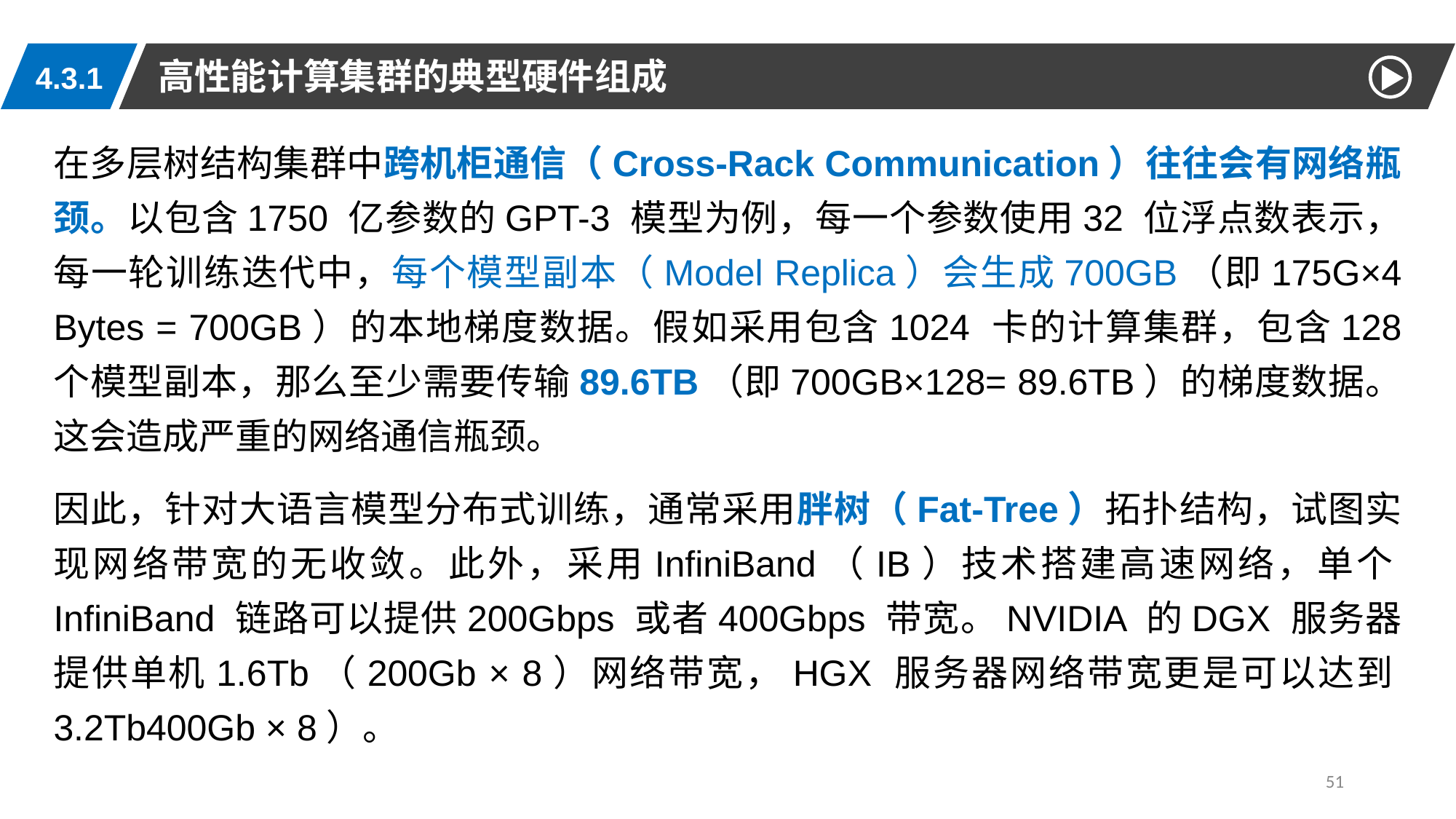

高性能计算集群的典型硬件组成
4.3.1

在多层树结构集群中跨机柜通信（Cross-Rack Communication）往往会有网络瓶颈。以包含1750 亿参数的GPT-3 模型为例，每一个参数使用32 位浮点数表示，每一轮训练迭代中，每个模型副本（Model Replica）会生成700GB（即175G×4 Bytes = 700GB）的本地梯度数据。假如采用包含1024 卡的计算集群，包含128 个模型副本，那么至少需要传输89.6TB（即700GB×128= 89.6TB）的梯度数据。这会造成严重的网络通信瓶颈。
因此，针对大语言模型分布式训练，通常采用胖树（Fat-Tree）拓扑结构，试图实现网络带宽的无收敛。此外，采用InfiniBand（IB）技术搭建高速网络，单个InfiniBand 链路可以提供200Gbps 或者400Gbps 带宽。NVIDIA 的DGX 服务器提供单机1.6Tb（200Gb × 8）网络带宽，HGX 服务器网络带宽更是可以达到3.2Tb400Gb × 8）。
51